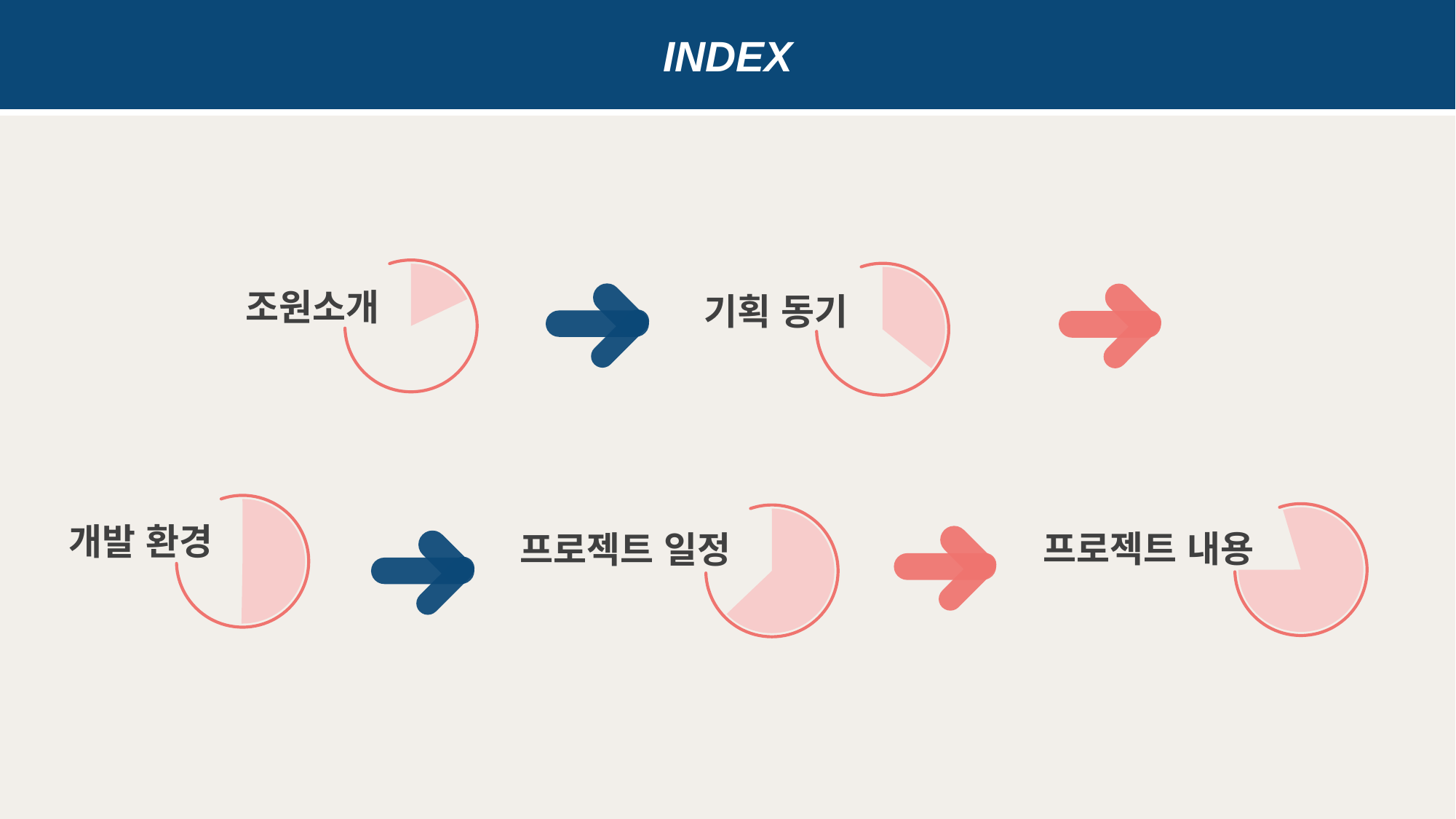

INDEX
조원소개

기획 동기

개발 환경

프로젝트 내용

프로젝트 일정